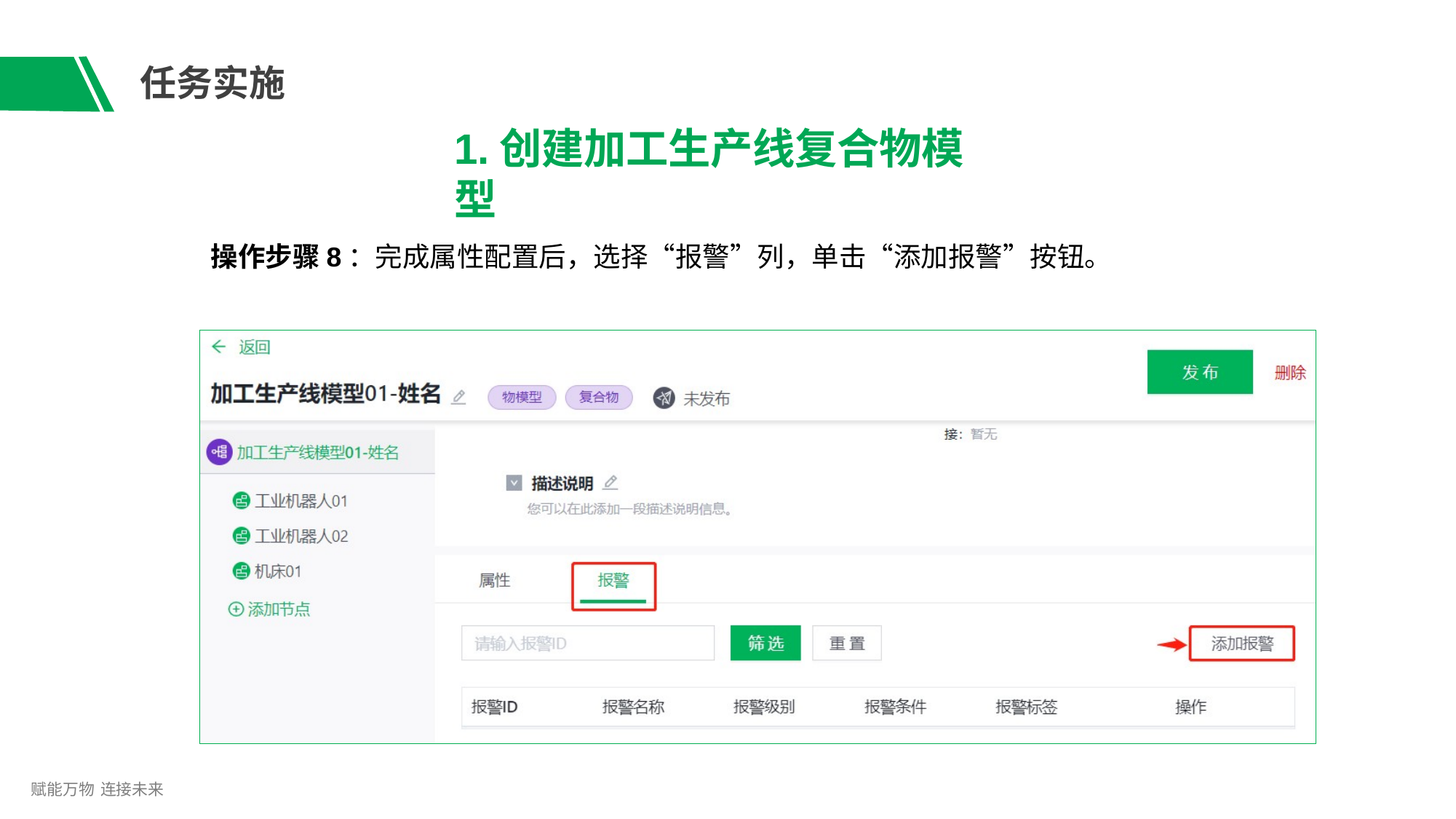

# 任务实施
1.创建加工生产线复合物模型
操作步骤8：完成属性配置后，选择“报警”列，单击“添加报警”按钮。

赋能万物 连接未来